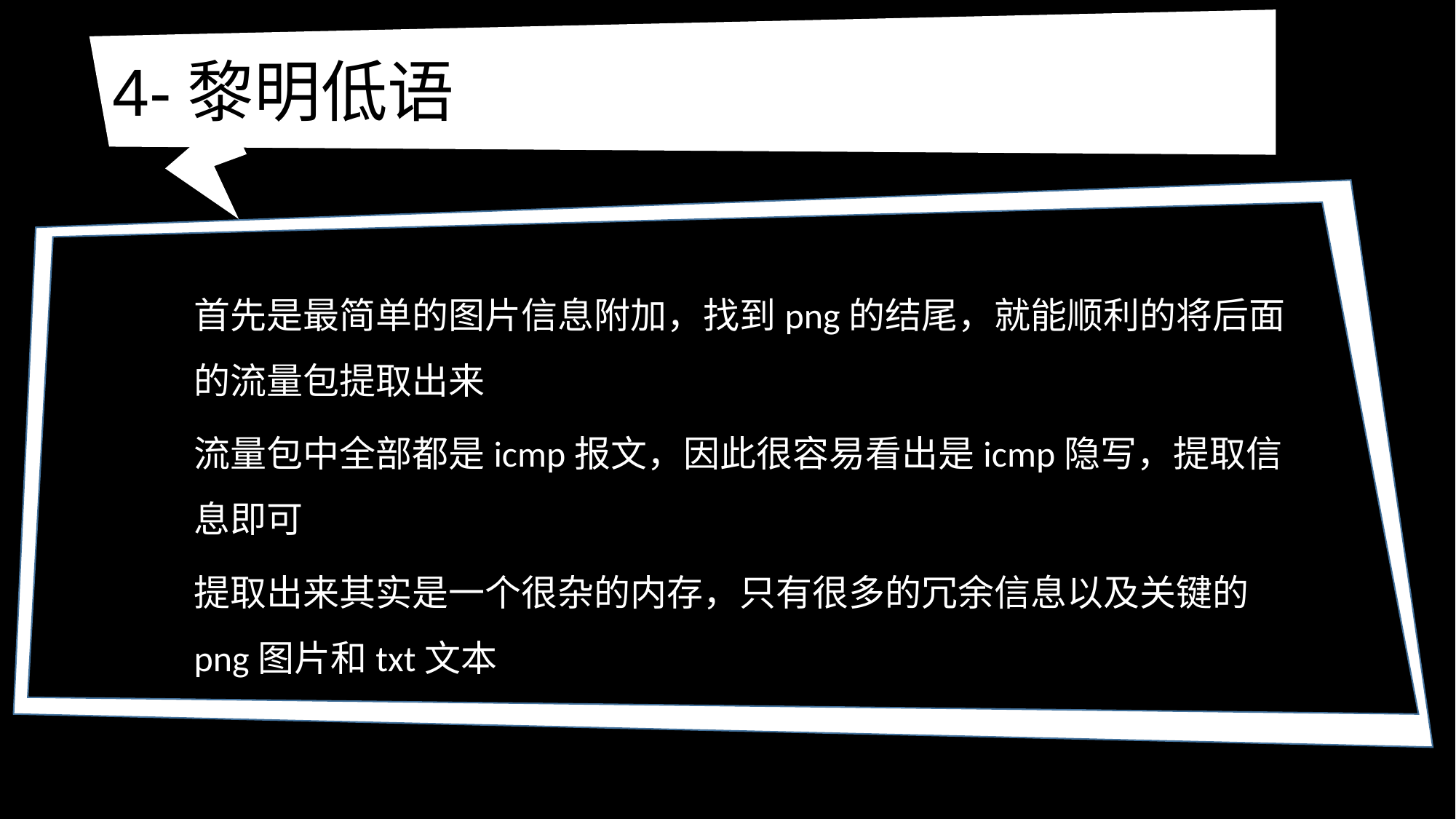

# 4-黎明低语
首先是最简单的图片信息附加，找到png的结尾，就能顺利的将后面的流量包提取出来
流量包中全部都是icmp报文，因此很容易看出是icmp隐写，提取信息即可
提取出来其实是一个很杂的内存，只有很多的冗余信息以及关键的png图片和txt文本